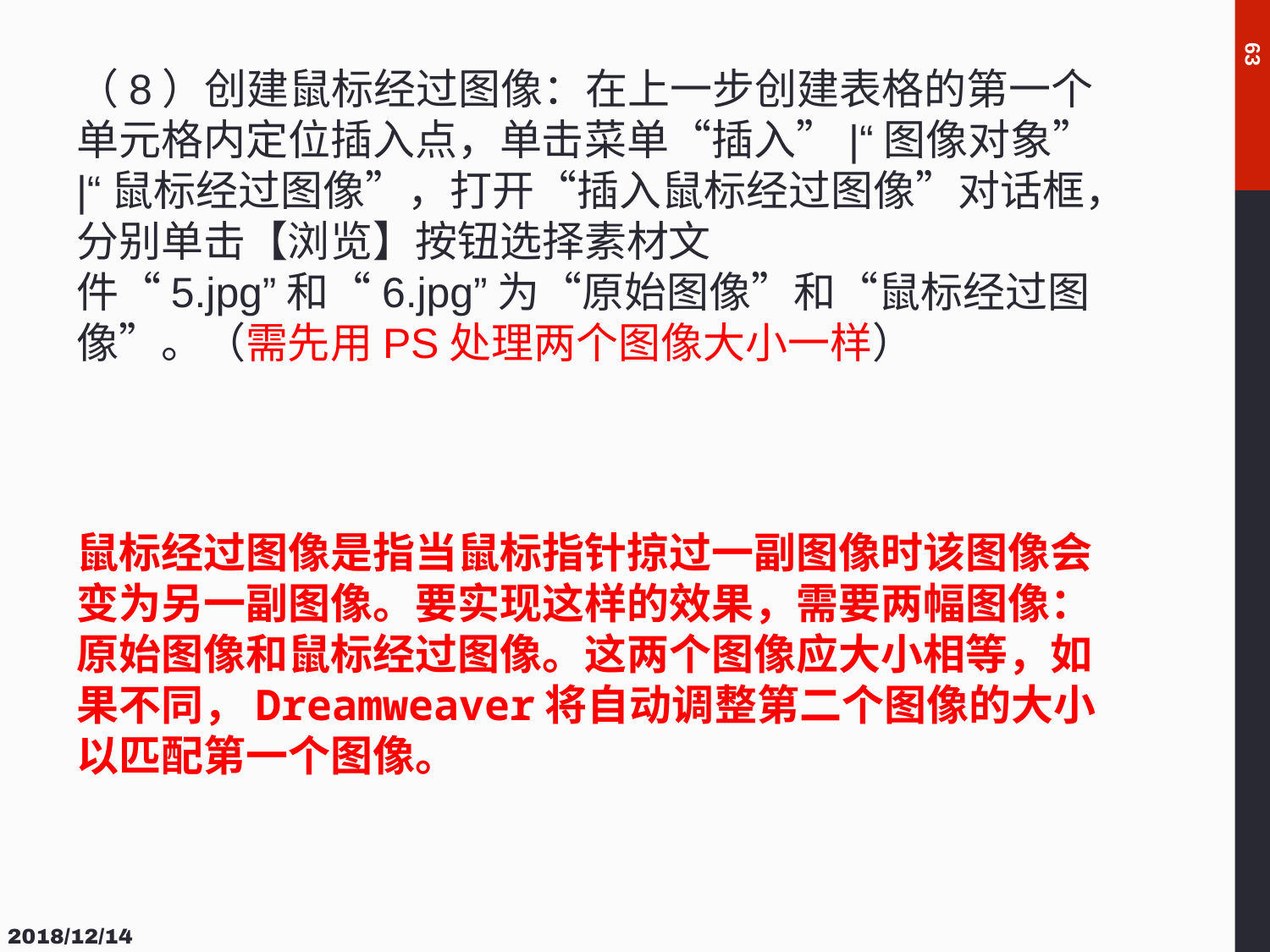

63
（8）创建鼠标经过图像：在上一步创建表格的第一个单元格内定位插入点，单击菜单“插入”|“图像对象”|“鼠标经过图像”，打开“插入鼠标经过图像”对话框，分别单击【浏览】按钮选择素材文件“5.jpg”和“6.jpg”为“原始图像”和“鼠标经过图像”。（需先用PS处理两个图像大小一样）

鼠标经过图像是指当鼠标指针掠过一副图像时该图像会变为另一副图像。要实现这样的效果，需要两幅图像：原始图像和鼠标经过图像。这两个图像应大小相等，如果不同，Dreamweaver将自动调整第二个图像的大小以匹配第一个图像。

2018/12/14